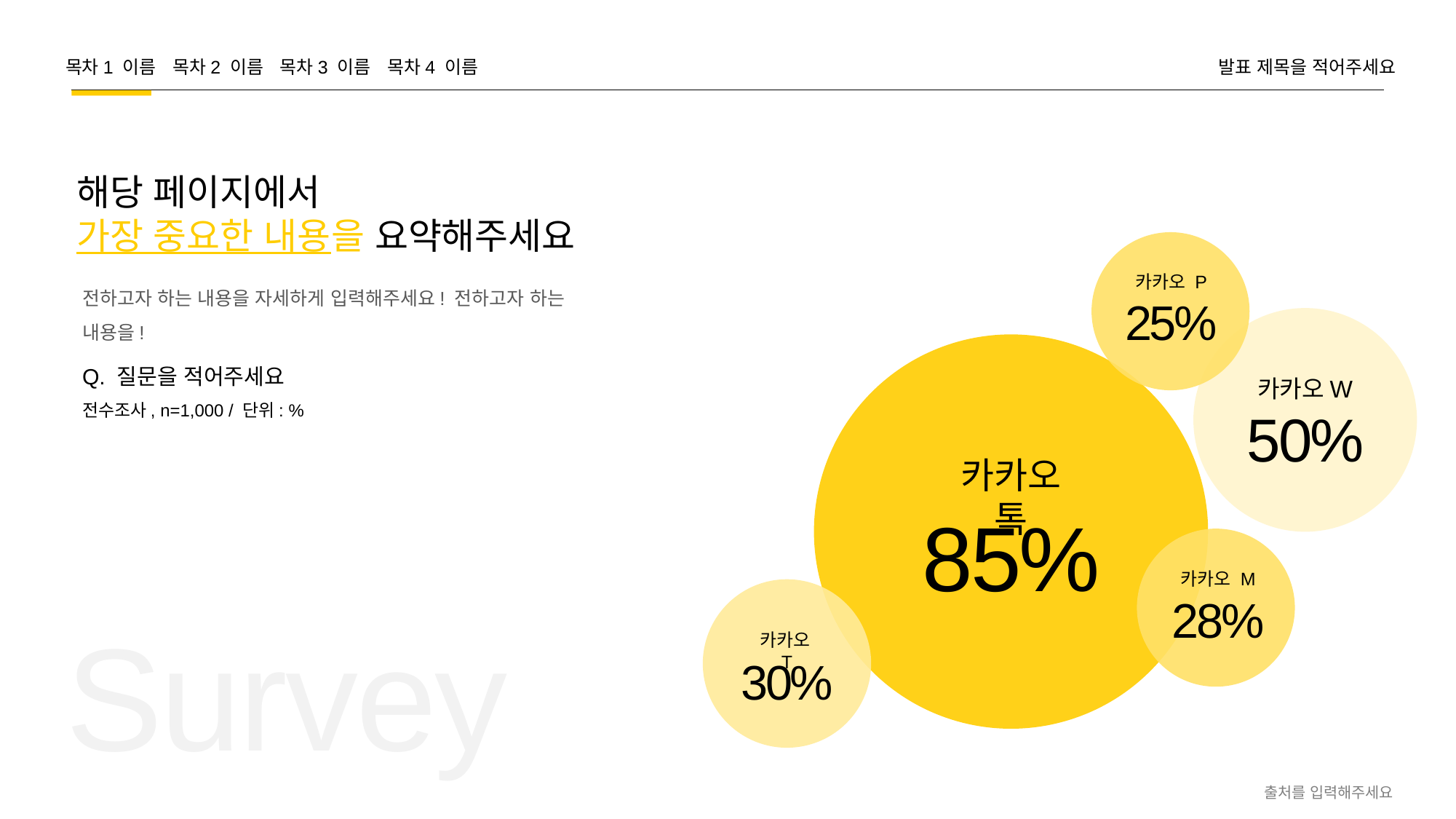

목차1 이름
목차2 이름
목차3 이름
목차4 이름
발표 제목을 적어주세요

해당 페이지에서
가장 중요한 내용을 요약해주세요

카카오 P
전하고자 하는 내용을 자세하게 입력해주세요! 전하고자 하는 내용을!
25%

Q. 질문을 적어주세요
카카오W
전수조사, n=1,000 / 단위: %
50%
카카오톡
85%

카카오 M

28%
Survey
카카오T
30%
출처를 입력해주세요